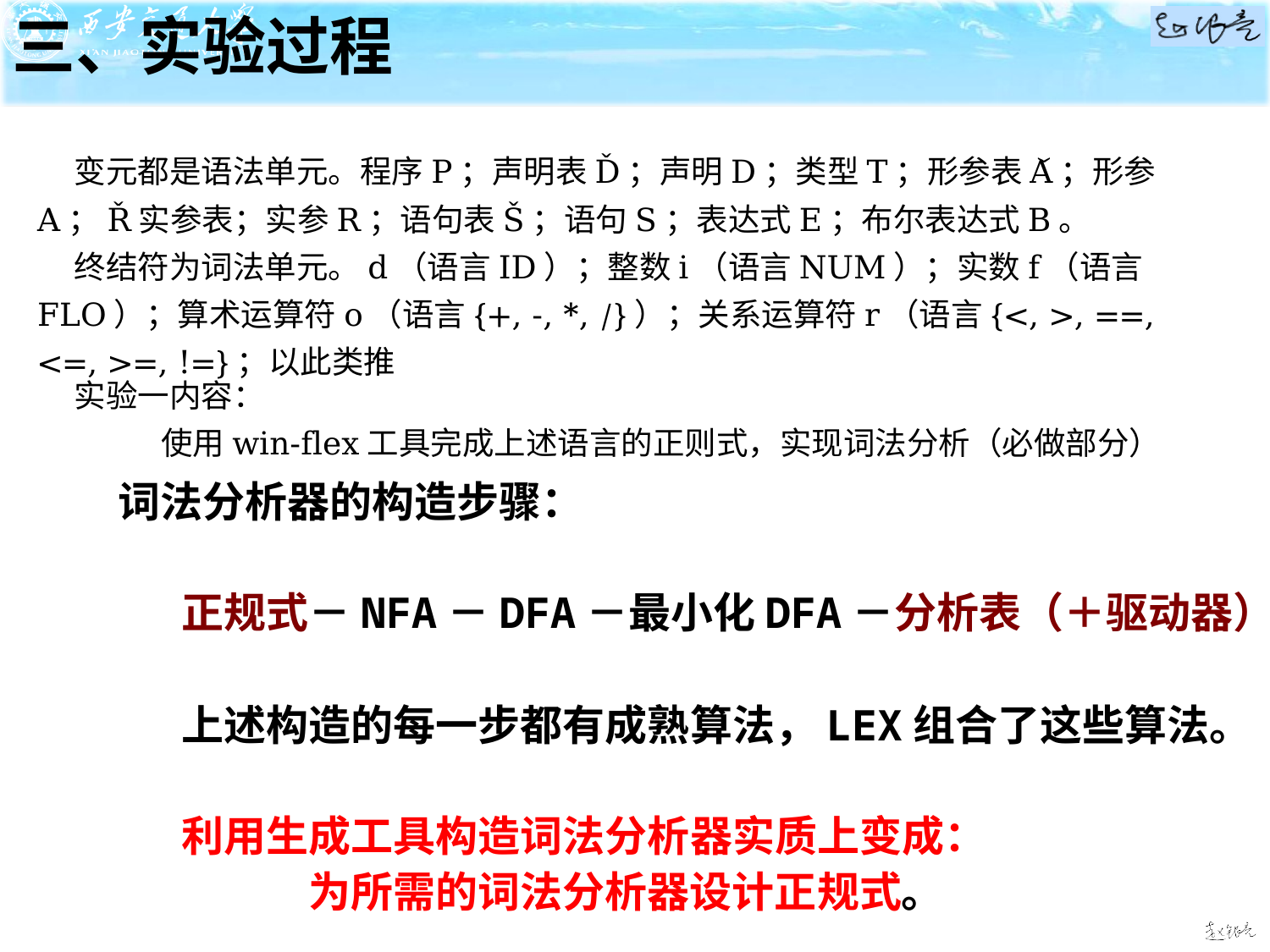

三、实验过程
变元都是语法单元。程序P；声明表Ď；声明D；类型T；形参表Ǎ；形参A；Ř实参表；实参R；语句表Š；语句S；表达式E；布尔表达式B。
终结符为词法单元。d（语言ID）；整数i（语言NUM）；实数f（语言FLO）；算术运算符o（语言{+, -, *, /}）；关系运算符r（语言{<, >, ==, <=, >=, !=}；以此类推
实验一内容：
           使用win-flex工具完成上述语言的正则式，实现词法分析（必做部分）
词法分析器的构造步骤：

正规式－NFA－DFA－最小化DFA－分析表（＋驱动器）

上述构造的每一步都有成熟算法，LEX组合了这些算法。

利用生成工具构造词法分析器实质上变成：
	为所需的词法分析器设计正规式。